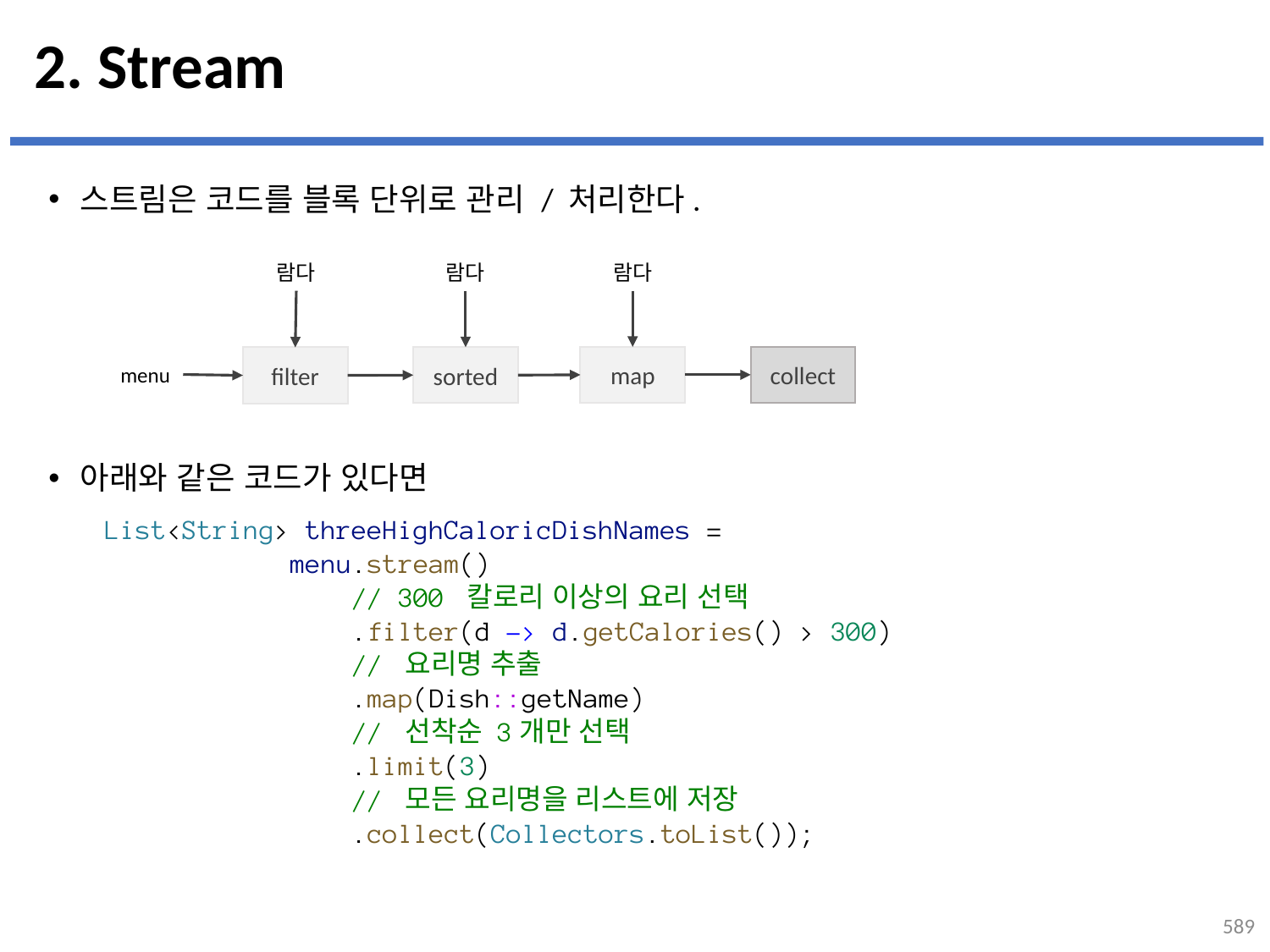

# 2. Stream
스트림은 코드를 블록 단위로 관리 / 처리한다.

아래와 같은 코드가 있다면

람다
람다
람다
map
collect
sorted
filter
menu
List<String> threeHighCaloricDishNames =
            menu.stream()
                // 300 칼로리 이상의 요리 선택
                .filter(d -> d.getCalories() > 300)
                // 요리명 추출
                .map(Dish::getName)
                // 선착순 3개만 선택
                .limit(3)
                // 모든 요리명을 리스트에 저장
                .collect(Collectors.toList());
589